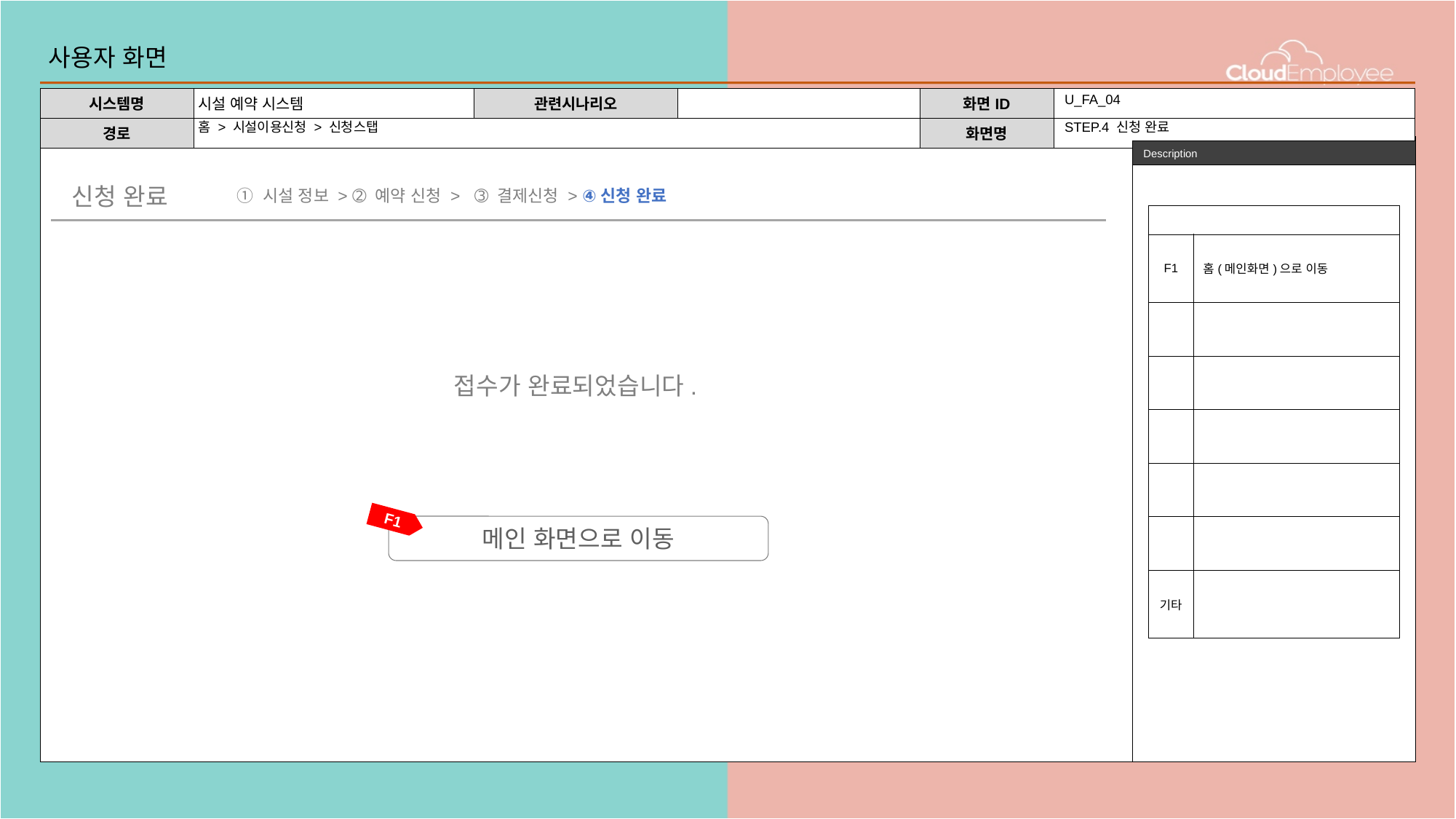

# 사용자 화면

U_FA_04
홈 > 시설이용신청 > 신청스탭
STEP.4 신청 완료
신청 완료
➀ 시설 정보 > ➁ 예약 신청 >   ➂ 결제신청 > ④신청 완료
|  |  |
| --- | --- |
| F1 | 홈(메인화면)으로 이동 |
|  |  |
|  |  |
|  |  |
|  |  |
|  |  |
| 기타 |  |

접수가 완료되었습니다.
F1
메인 화면으로 이동